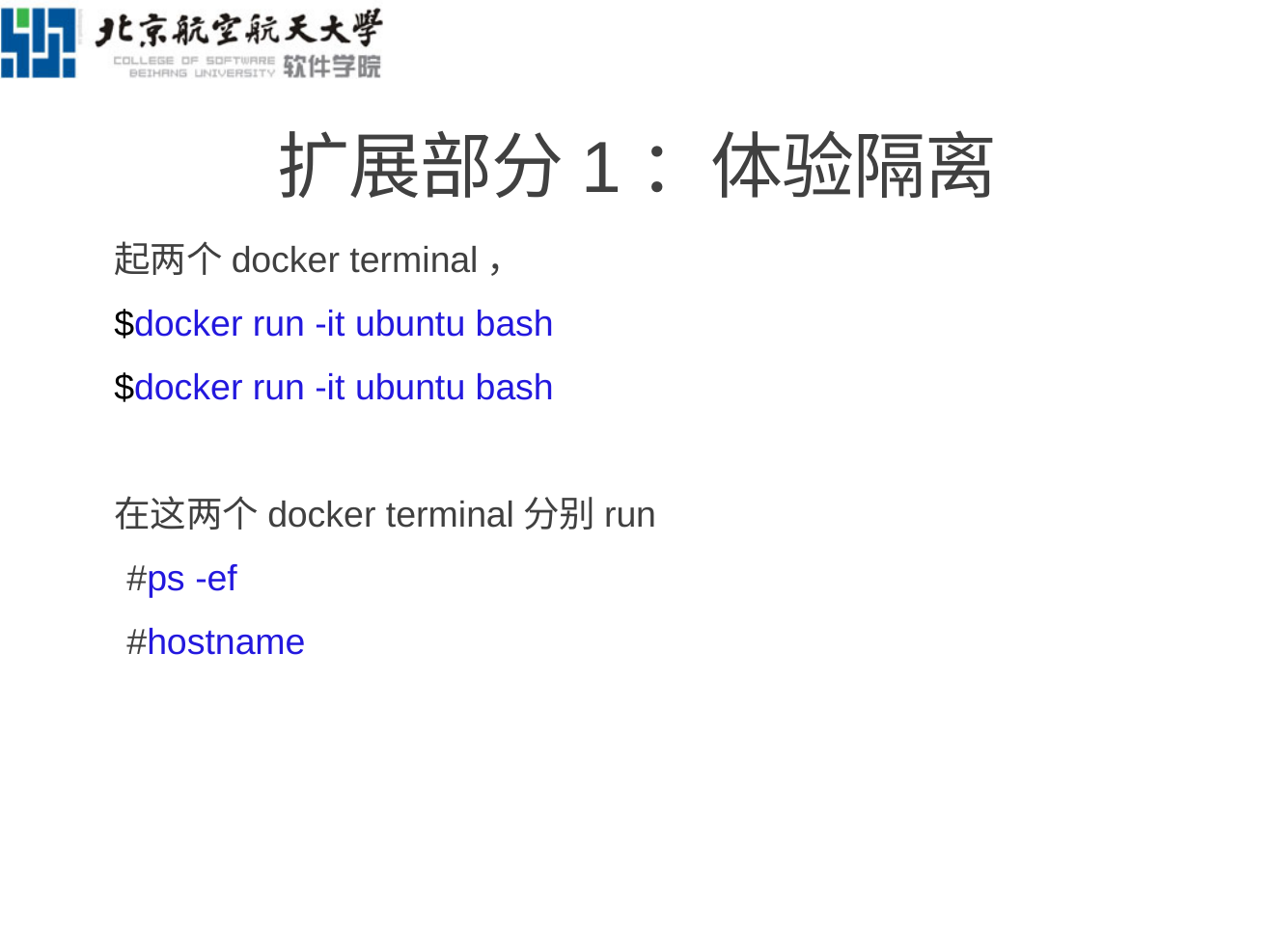

# 扩展部分1：体验隔离
起两个docker terminal，
$docker run -it ubuntu bash
$docker run -it ubuntu bash

在这两个docker terminal分别run
#ps -ef
#hostname